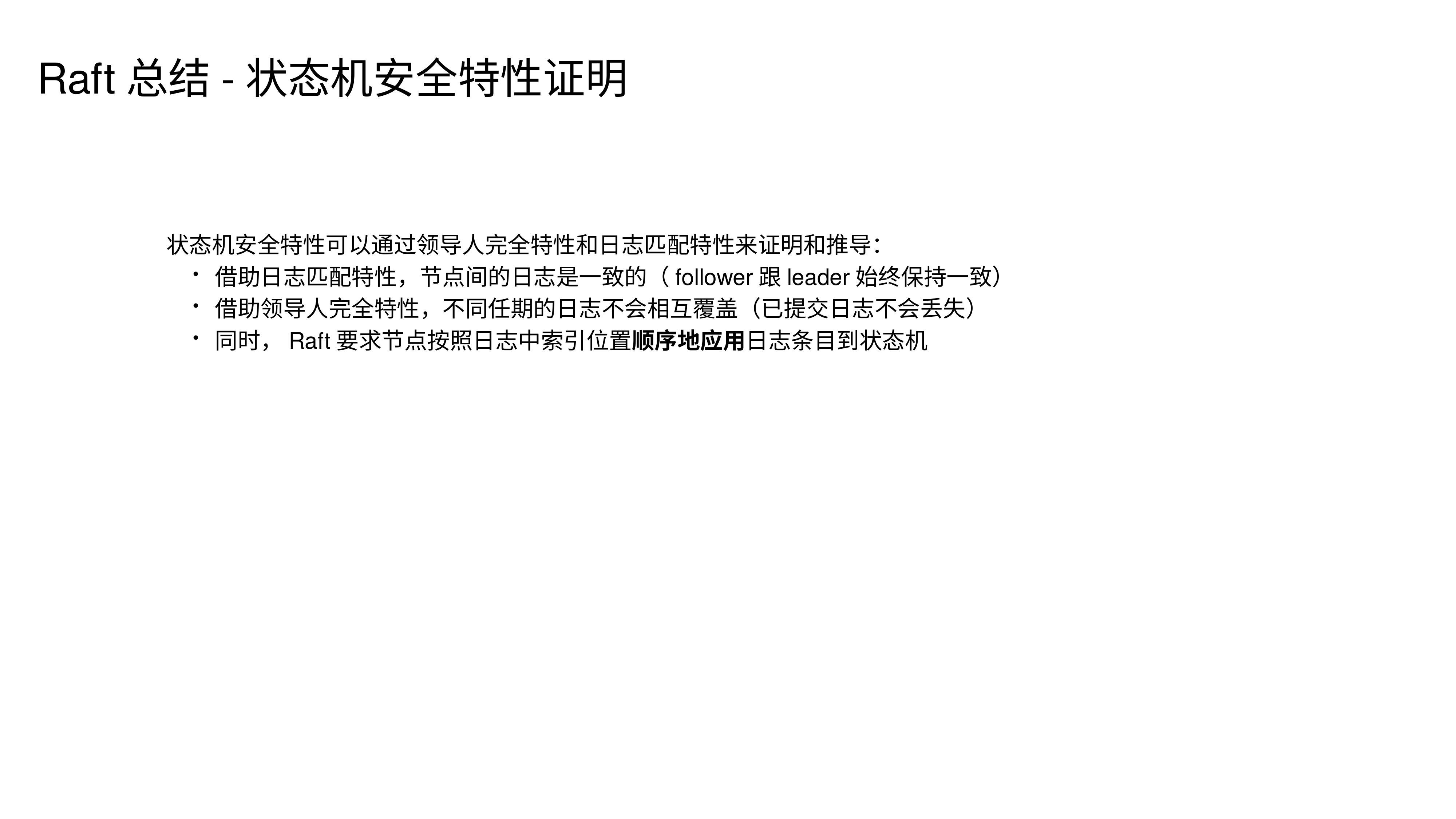

Raft总结-状态机安全特性证明
状态机安全特性可以通过领导人完全特性和日志匹配特性来证明和推导：
借助日志匹配特性，节点间的日志是一致的（follower跟leader始终保持一致）
借助领导人完全特性，不同任期的日志不会相互覆盖（已提交日志不会丢失）
同时，Raft要求节点按照日志中索引位置顺序地应用日志条目到状态机